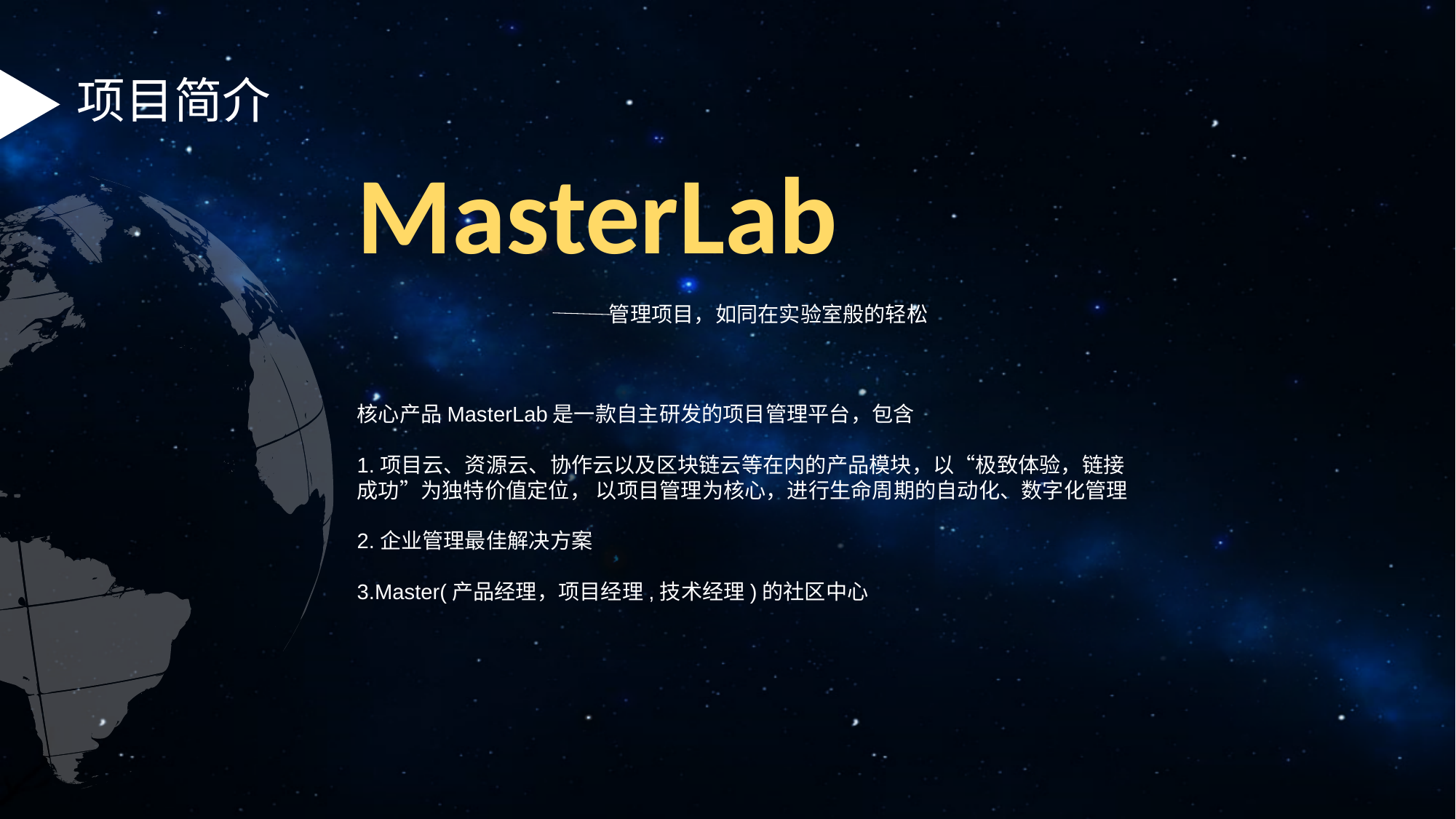

项目简介

MasterLab
管理项目，如同在实验室般的轻松
核心产品MasterLab是一款自主研发的项目管理平台，包含
1.项目云、资源云、协作云以及区块链云等在内的产品模块，以“极致体验，链接成功”为独特价值定位， 以项目管理为核心，进行生命周期的自动化、数字化管理
2.企业管理最佳解决方案
3.Master(产品经理，项目经理,技术经理)的社区中心

.